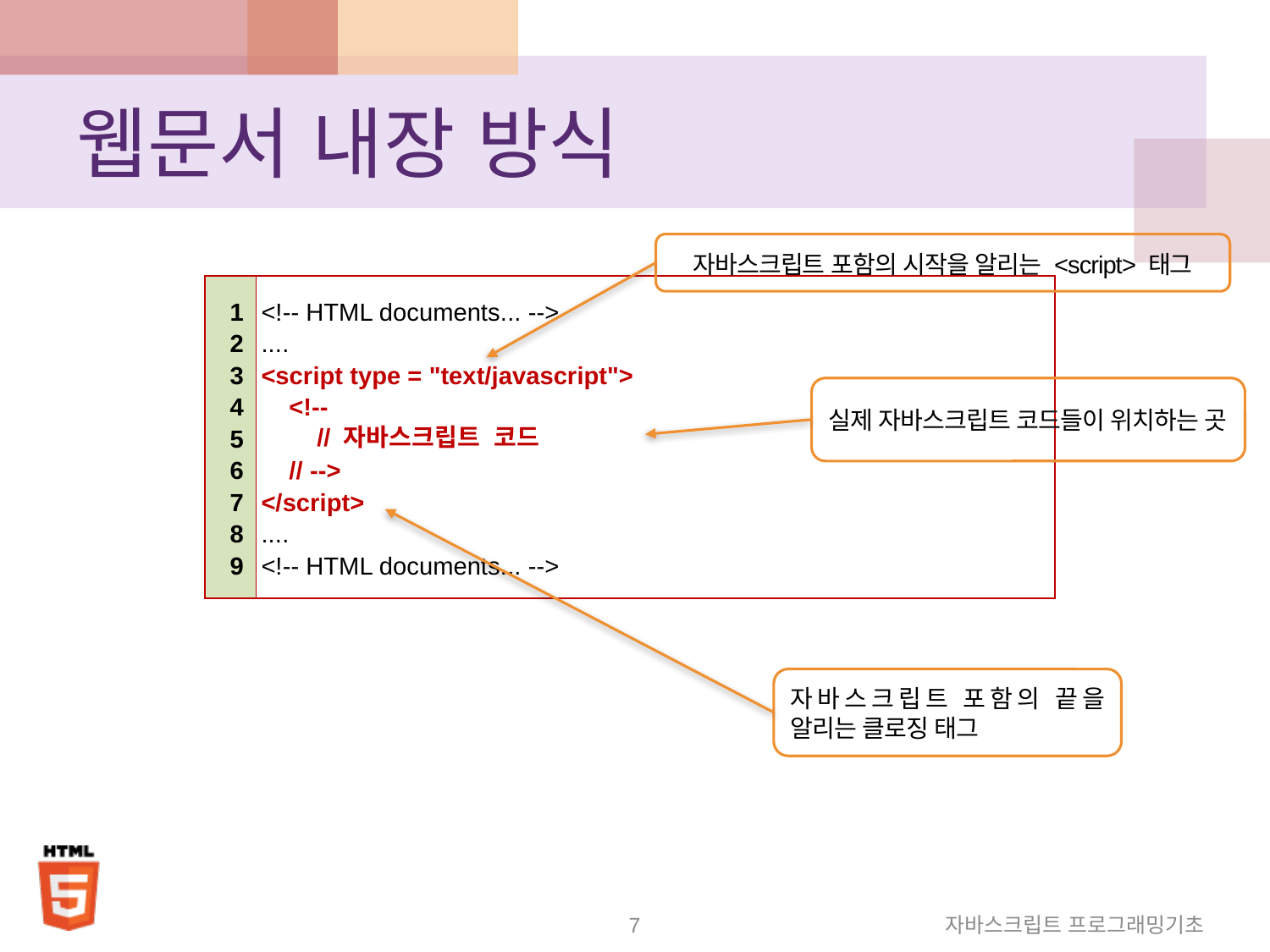

# 웹문서 내장 방식
자바스크립트 포함의 시작을 알리는 <script> 태그
| 1 2 3 4 5 6 7 8 9 | <!-- HTML documents... --> .... <script type = "text/javascript"> <!-- // 자바스크립트 코드 // --> </script> .... <!-- HTML documents... --> |
| --- | --- |
실제 자바스크립트 코드들이 위치하는 곳
자바스크립트 포함의 끝을 알리는 클로징 태그
7
자바스크립트 프로그래밍기초